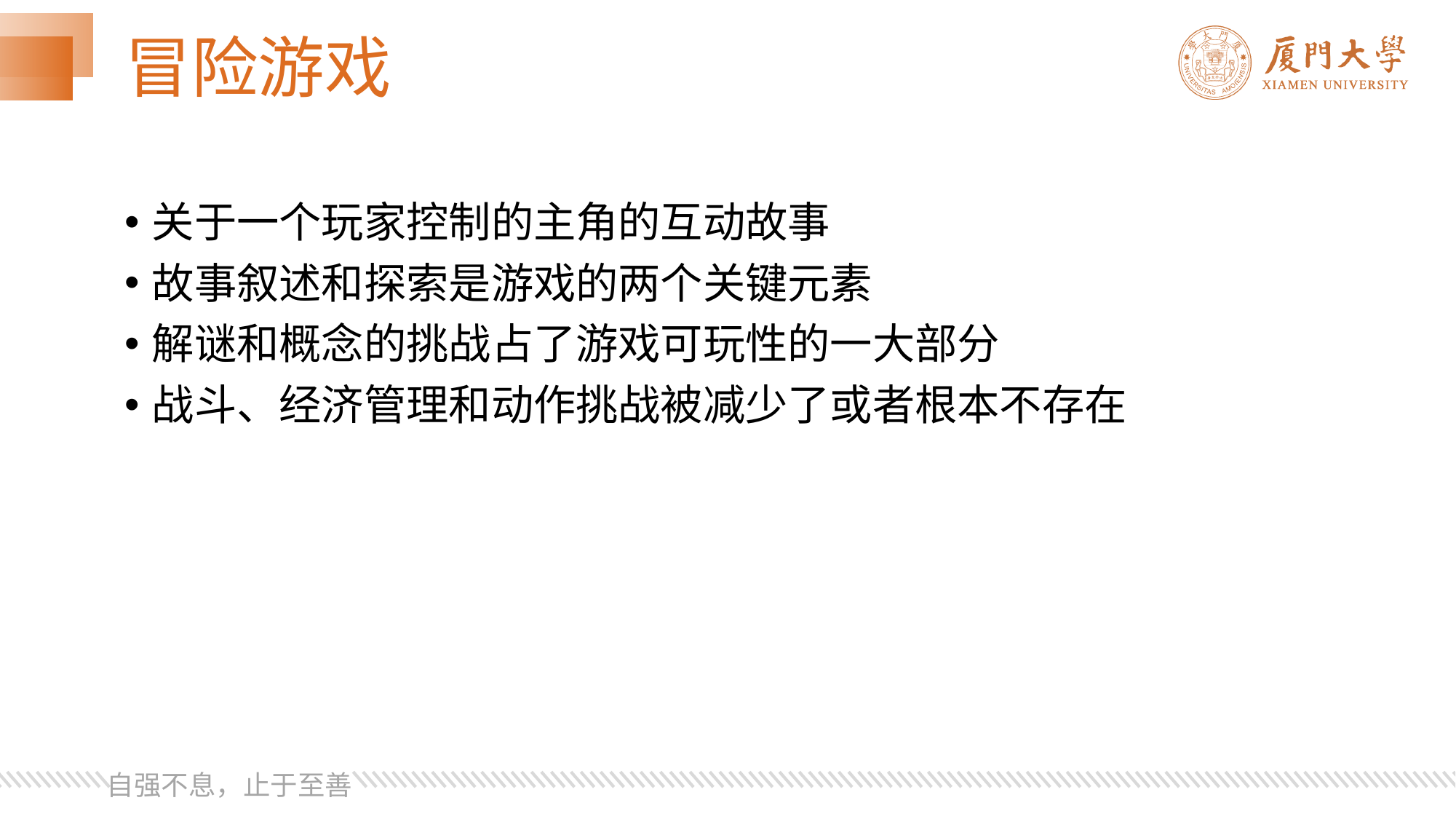

# 冒险游戏
关于一个玩家控制的主角的互动故事
故事叙述和探索是游戏的两个关键元素
解谜和概念的挑战占了游戏可玩性的一大部分
战斗、经济管理和动作挑战被减少了或者根本不存在